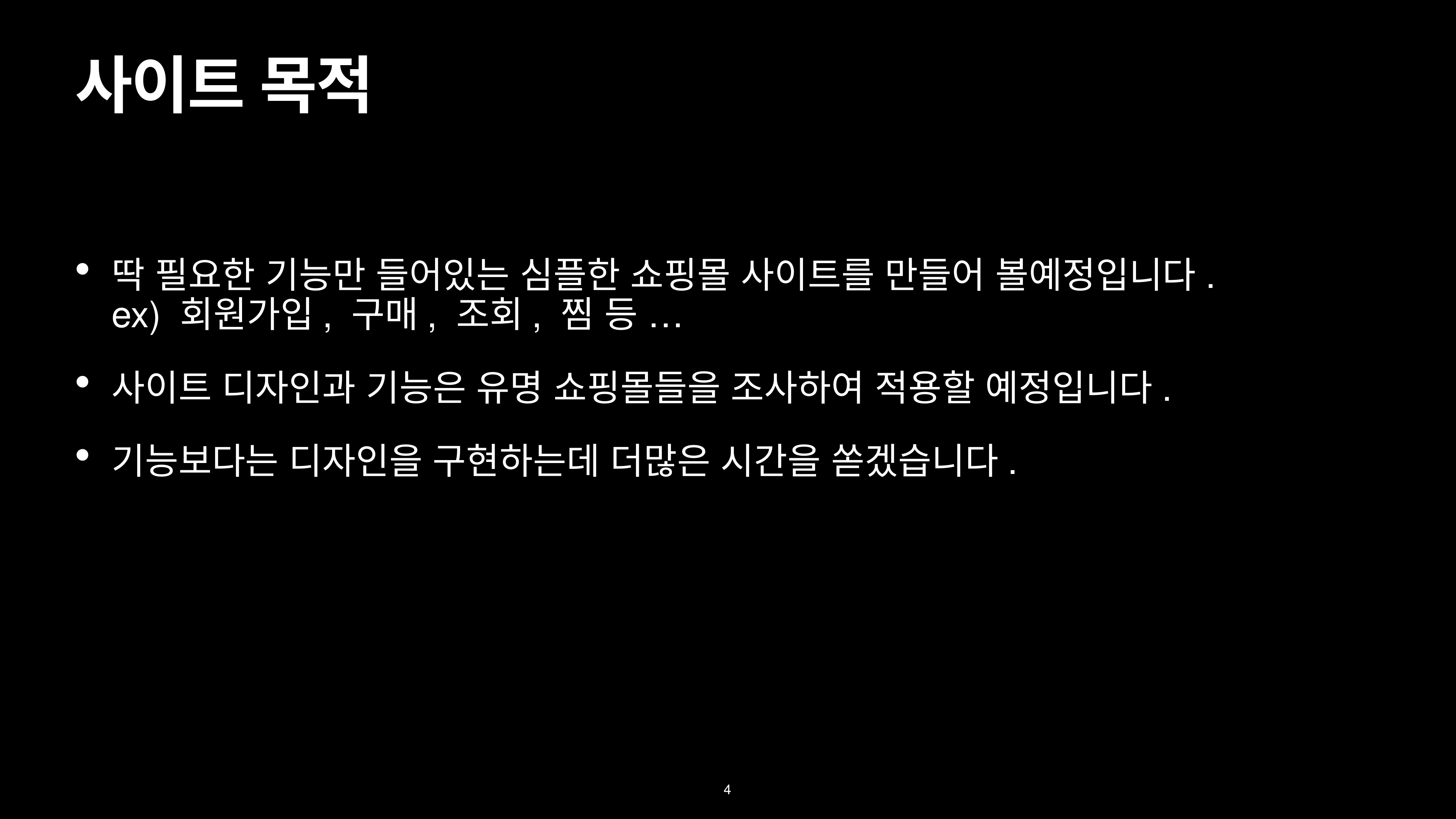

# 사이트 목적

딱 필요한 기능만 들어있는 심플한 쇼핑몰 사이트를 만들어 볼예정입니다.
ex) 회원가입, 구매, 조회, 찜 등 …
사이트 디자인과 기능은 유명 쇼핑몰들을 조사하여 적용할 예정입니다.
기능보다는 디자인을 구현하는데 더많은 시간을 쏟겠습니다.
4